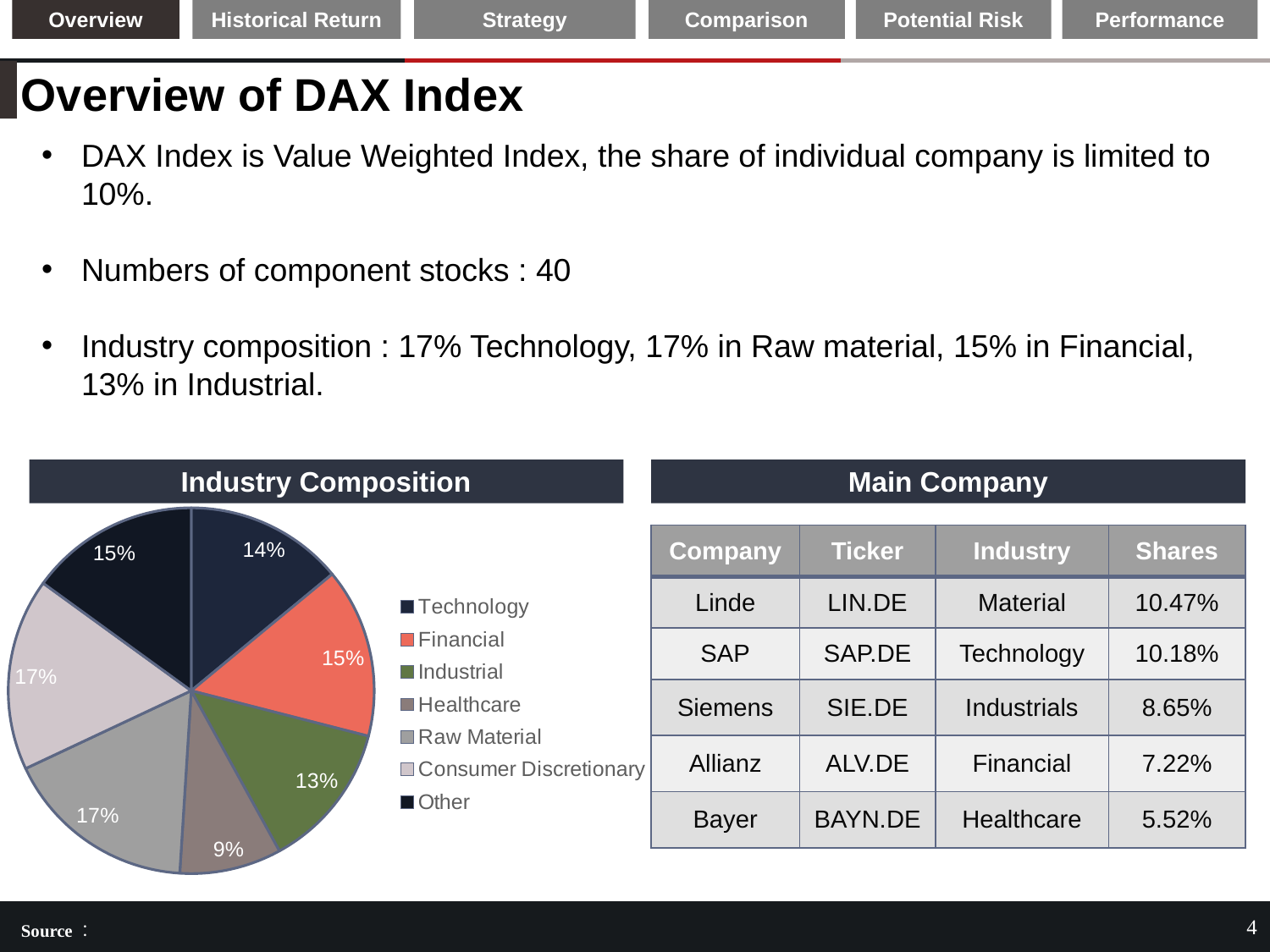

Overview of DAX Index
DAX Index is Value Weighted Index, the share of individual company is limited to 10%.

Numbers of component stocks : 40

Industry composition : 17% Technology, 17% in Raw material, 15% in Financial, 13% in Industrial.

Industry Composition
Main Company

### Chart

| Category | 銷售 |
|---|---|
| Technology | 0.14 |
| Financial | 0.15 |
| Industrial | 0.13 |
| Healthcare | 0.09 |
| Raw Material | 0.17 |
| Consumer Discretionary | 0.17 |
| Other | 0.15 |
| Company | Ticker | Industry | Shares |
| --- | --- | --- | --- |
| Linde | LIN.DE | Material | 10.47% |
| SAP | SAP.DE | Technology | 10.18% |
| Siemens | SIE.DE | Industrials | 8.65% |
| Allianz | ALV.DE | Financial | 7.22% |
| Bayer | BAYN.DE | Healthcare | 5.52% |
 4